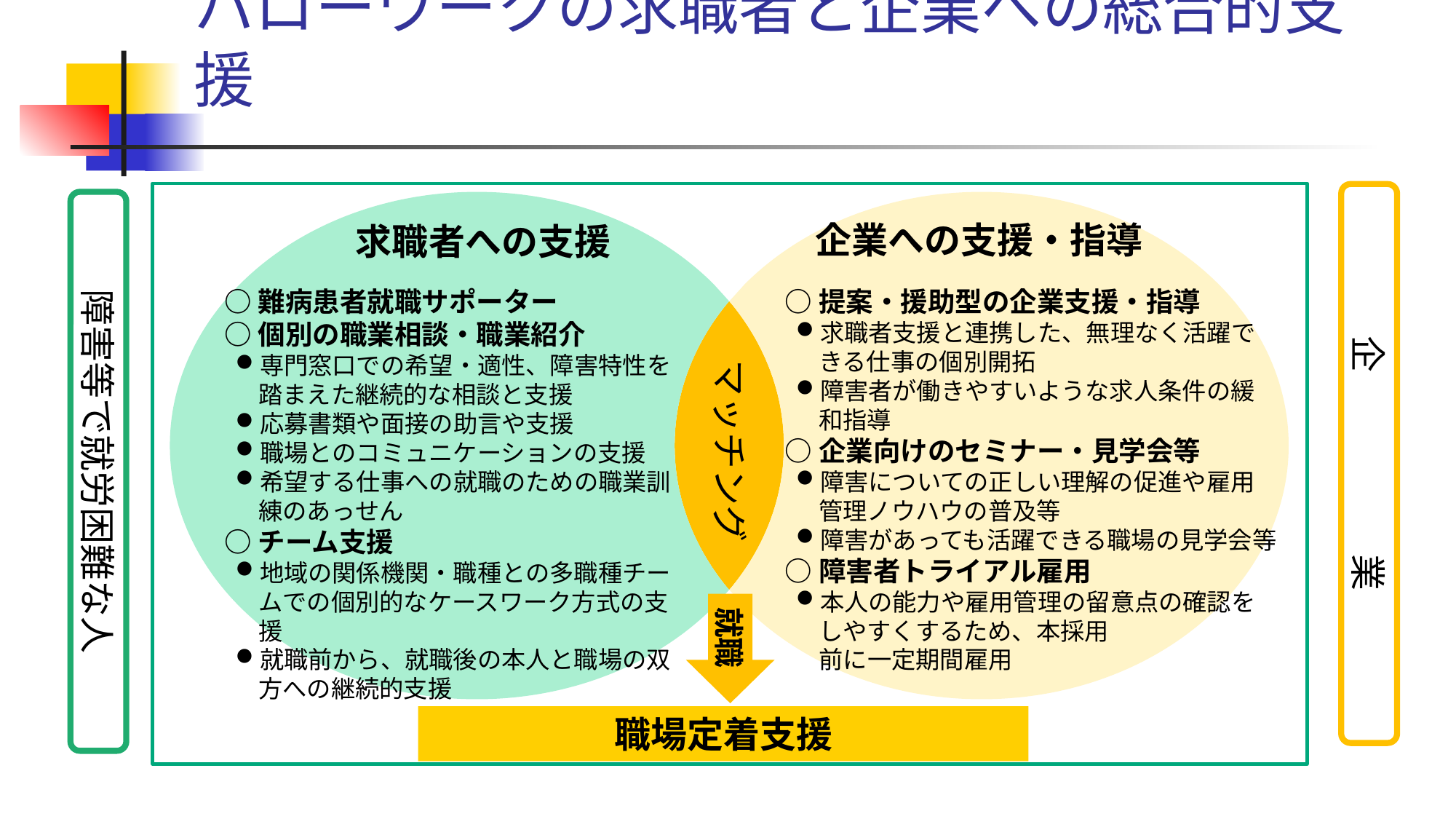

# ハローワークの求職者と企業への総合的支援

企　　　　　業
障害等で就労困難な人

企業への支援・指導
求職者への支援
○難病患者就職サポーター
○個別の職業相談・職業紹介
専門窓口での希望・適性、障害特性を踏まえた継続的な相談と支援
応募書類や面接の助言や支援
職場とのコミュニケーションの支援
希望する仕事への就職のための職業訓練のあっせん
○チーム支援
地域の関係機関・職種との多職種チームでの個別的なケースワーク方式の支援
就職前から、就職後の本人と職場の双方への継続的支援
○提案・援助型の企業支援・指導
求職者支援と連携した、無理なく活躍できる仕事の個別開拓
障害者が働きやすいような求人条件の緩和指導
○企業向けのセミナー・見学会等
障害についての正しい理解の促進や雇用管理ノウハウの普及等
障害があっても活躍できる職場の見学会等
○障害者トライアル雇用
本人の能力や雇用管理の留意点の確認をしやすくするため、本採用
前に一定期間雇用
マッチング
就職
職場定着支援